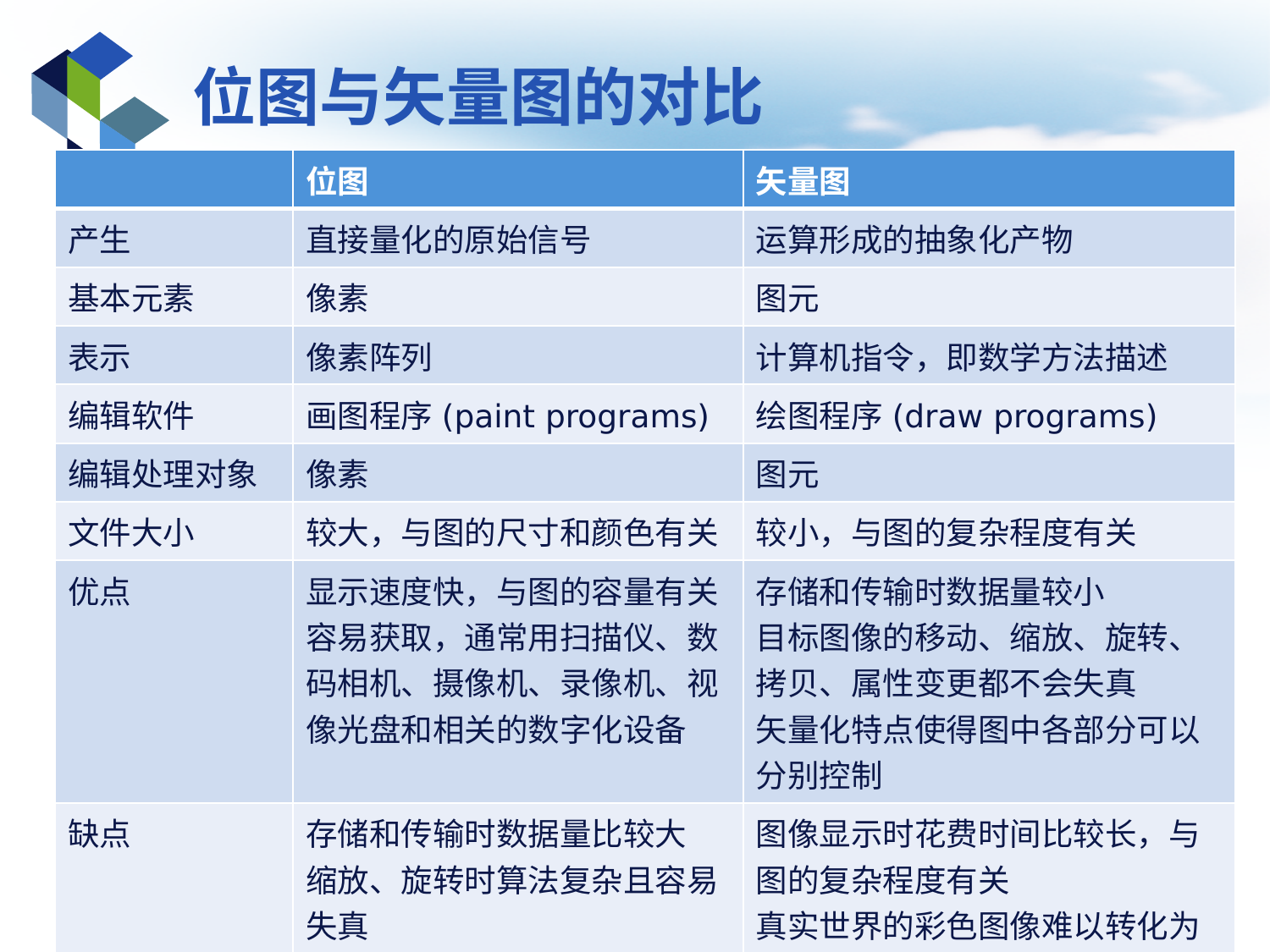

# 位图与矢量图的对比
|  | 位图 | 矢量图 |
| --- | --- | --- |
| 产生 | 直接量化的原始信号 | 运算形成的抽象化产物 |
| 基本元素 | 像素 | 图元 |
| 表示 | 像素阵列 | 计算机指令，即数学方法描述 |
| 编辑软件 | 画图程序(paint programs) | 绘图程序(draw programs) |
| 编辑处理对象 | 像素 | 图元 |
| 文件大小 | 较大，与图的尺寸和颜色有关 | 较小，与图的复杂程度有关 |
| 优点 | 显示速度快，与图的容量有关 容易获取，通常用扫描仪、数码相机、摄像机、录像机、视像光盘和相关的数字化设备 | 存储和传输时数据量较小 目标图像的移动、缩放、旋转、拷贝、属性变更都不会失真 矢量化特点使得图中各部分可以分别控制 |
| 缺点 | 存储和传输时数据量比较大 缩放、旋转时算法复杂且容易失真 | 图像显示时花费时间比较长，与图的复杂程度有关 真实世界的彩色图像难以转化为矢量图 |
多媒体技术基础